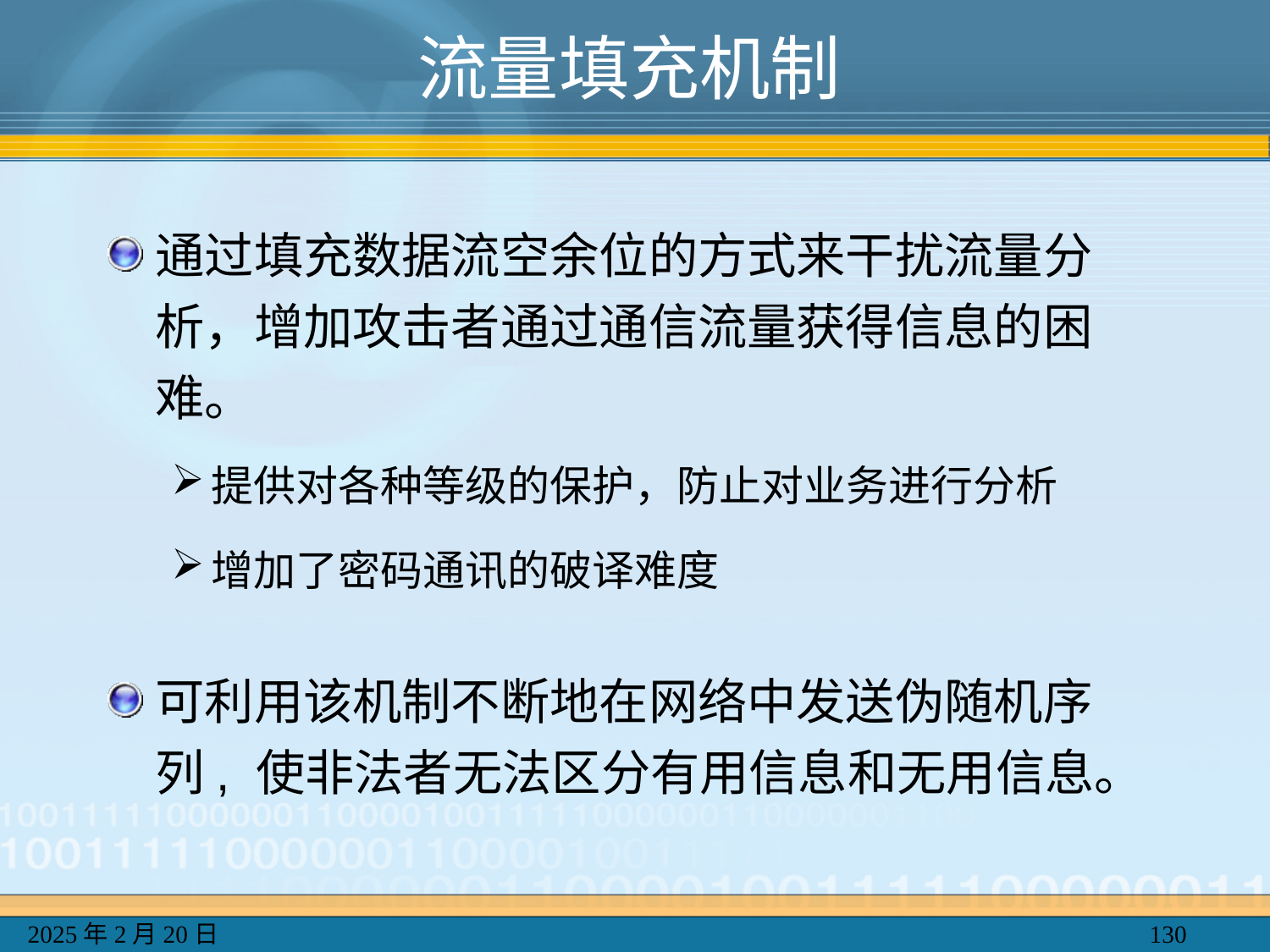

# 流量填充机制
通过填充数据流空余位的方式来干扰流量分析，增加攻击者通过通信流量获得信息的困难。
提供对各种等级的保护，防止对业务进行分析
增加了密码通讯的破译难度

可利用该机制不断地在网络中发送伪随机序列, 使非法者无法区分有用信息和无用信息。
2025年2月20日
130